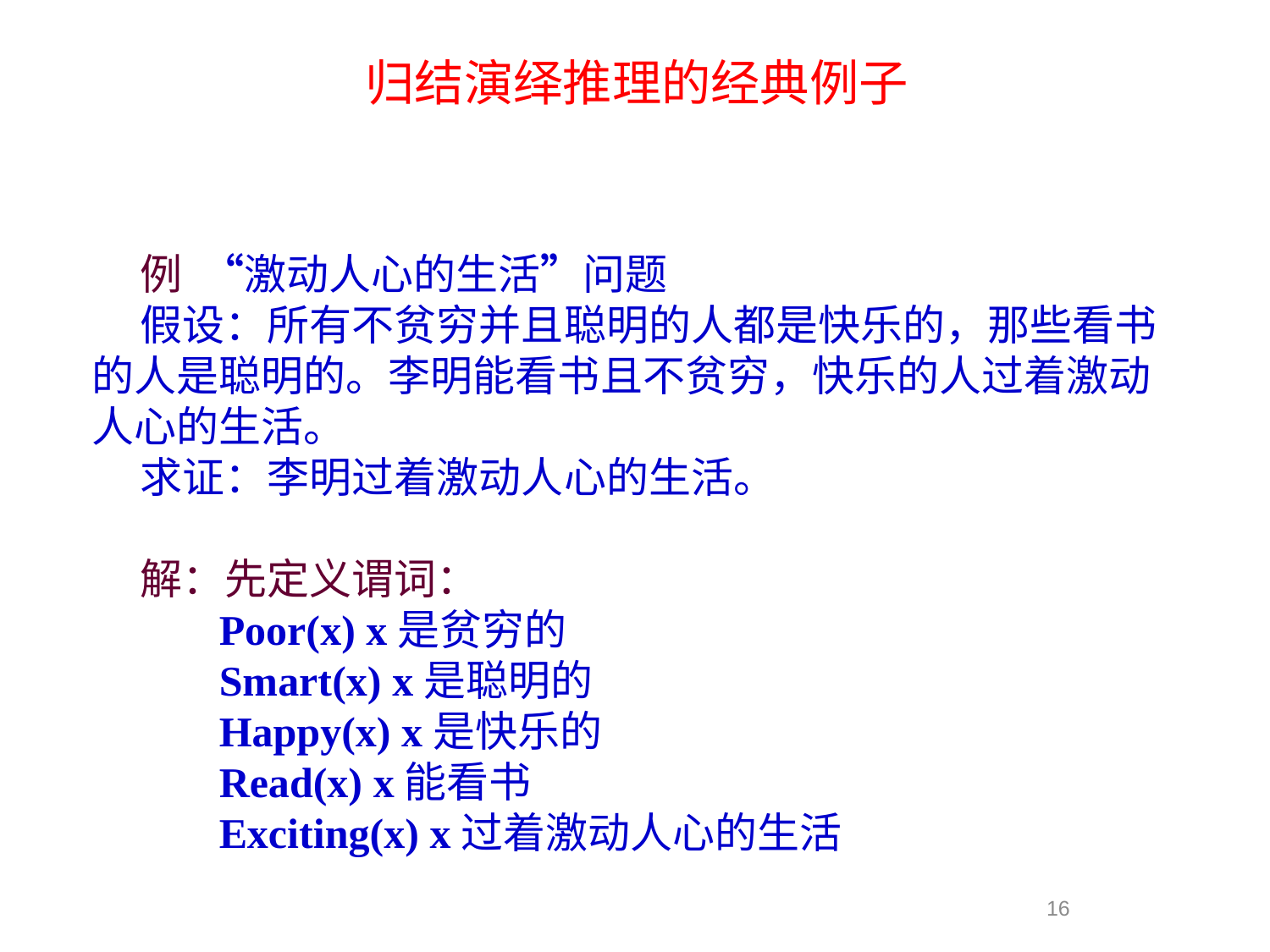

归结演绎推理的经典例子

    例  “激动人心的生活”问题
    假设：所有不贫穷并且聪明的人都是快乐的，那些看书的人是聪明的。李明能看书且不贫穷，快乐的人过着激动人心的生活。
    求证：李明过着激动人心的生活。

    解：先定义谓词：
	Poor(x) x是贫穷的
	Smart(x) x是聪明的
	Happy(x) x是快乐的
	Read(x) x能看书
	Exciting(x) x过着激动人心的生活
16